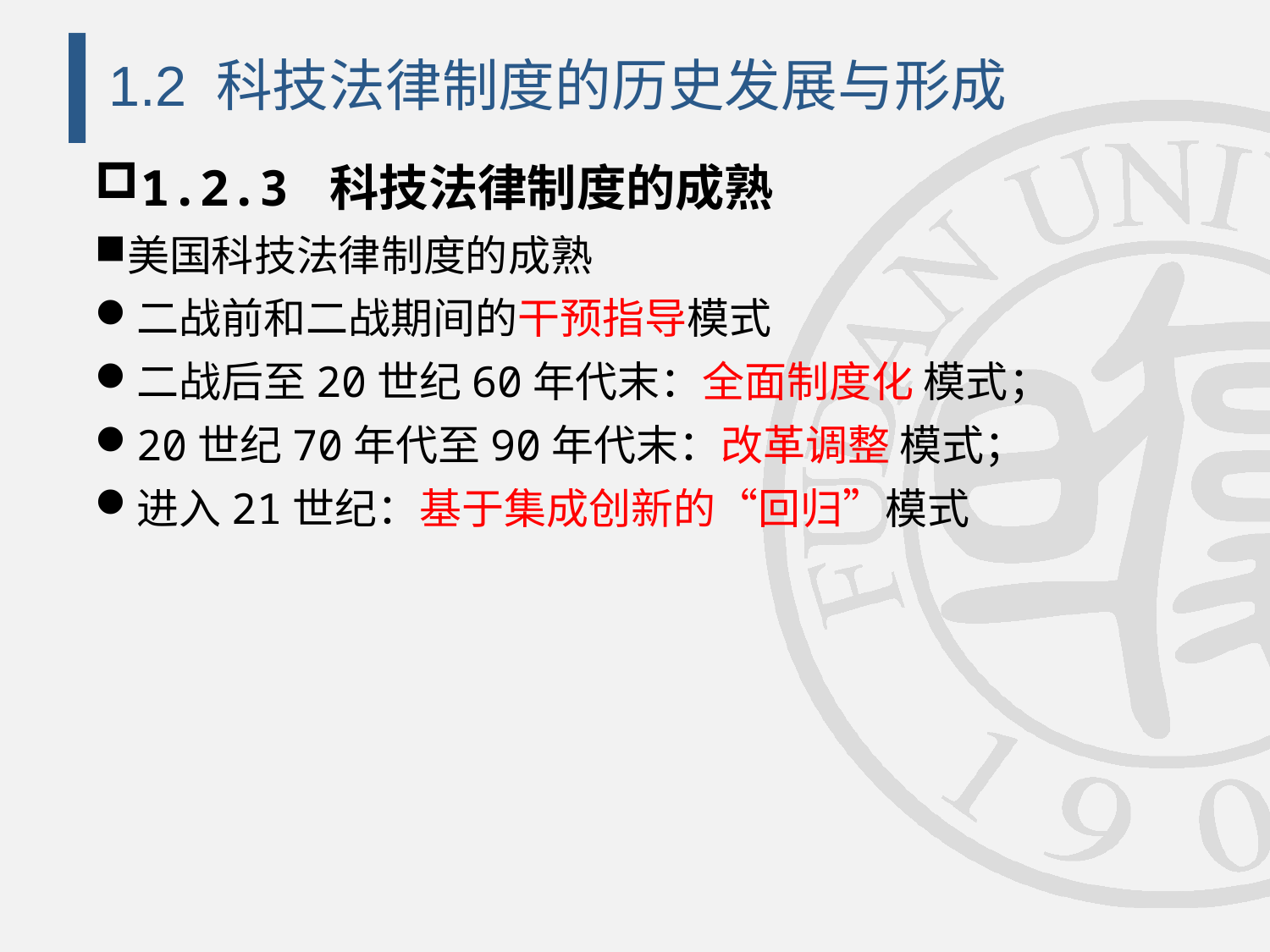

# 1.2 科技法律制度的历史发展与形成
1.2.3 科技法律制度的成熟
美国科技法律制度的成熟
二战前和二战期间的干预指导模式
二战后至20世纪60年代末：全面制度化 模式；
20世纪70年代至90年代末：改革调整 模式；
进入21世纪：基于集成创新的“回归”模式